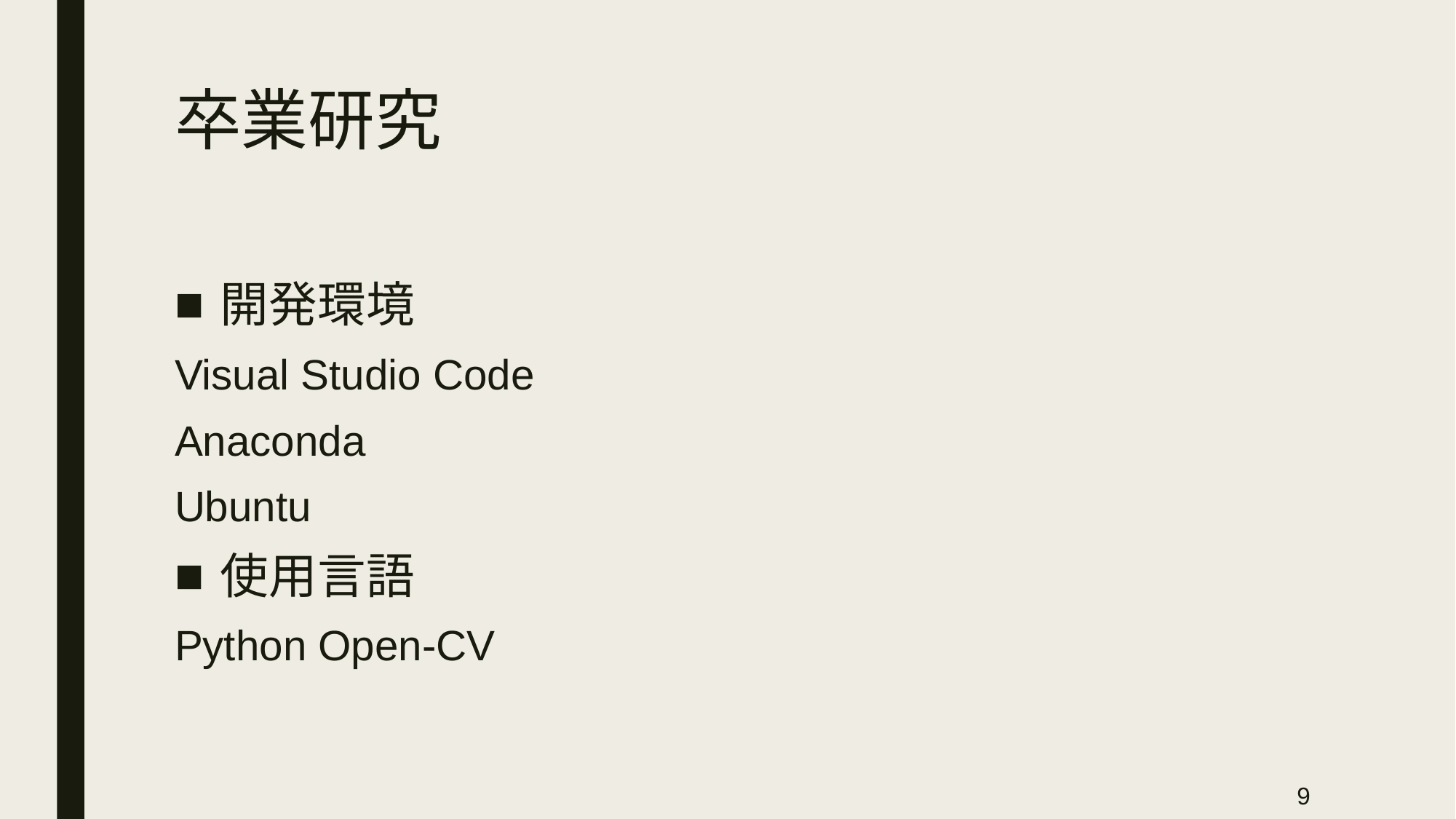

# 卒業研究
開発環境
Visual Studio Code
Anaconda
Ubuntu
使用言語
Python Open-CV

9